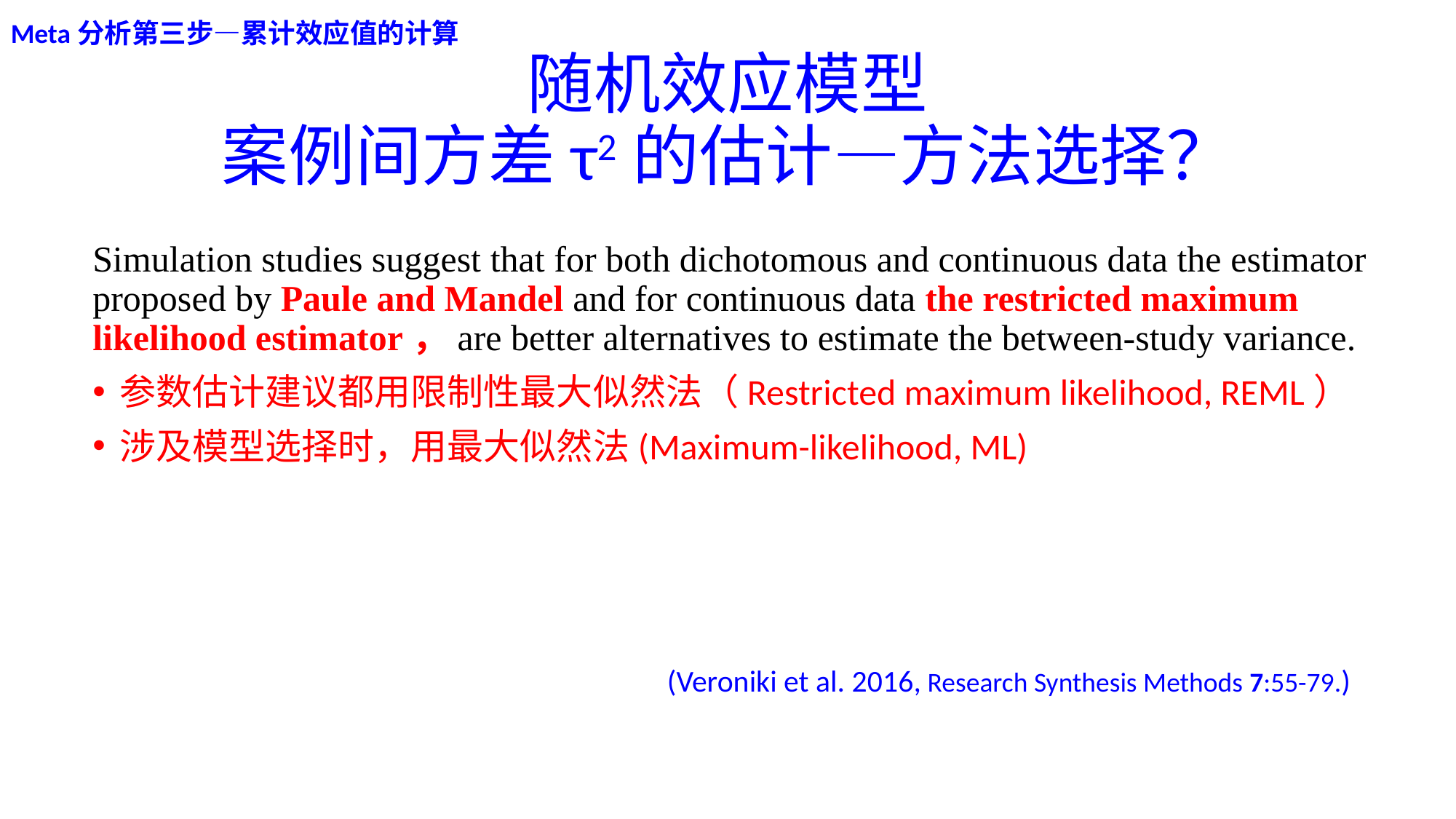

Meta分析第三步—累计效应值的计算
# 随机效应模型 案例间方差τ2的估计—方法选择？
Simulation studies suggest that for both dichotomous and continuous data the estimator proposed by Paule and Mandel and for continuous data the restricted maximum likelihood estimator，are better alternatives to estimate the between-study variance.
参数估计建议都用限制性最大似然法（Restricted maximum likelihood, REML）
涉及模型选择时，用最大似然法(Maximum-likelihood, ML)
(Veroniki et al. 2016, Research Synthesis Methods 7:55-79.)